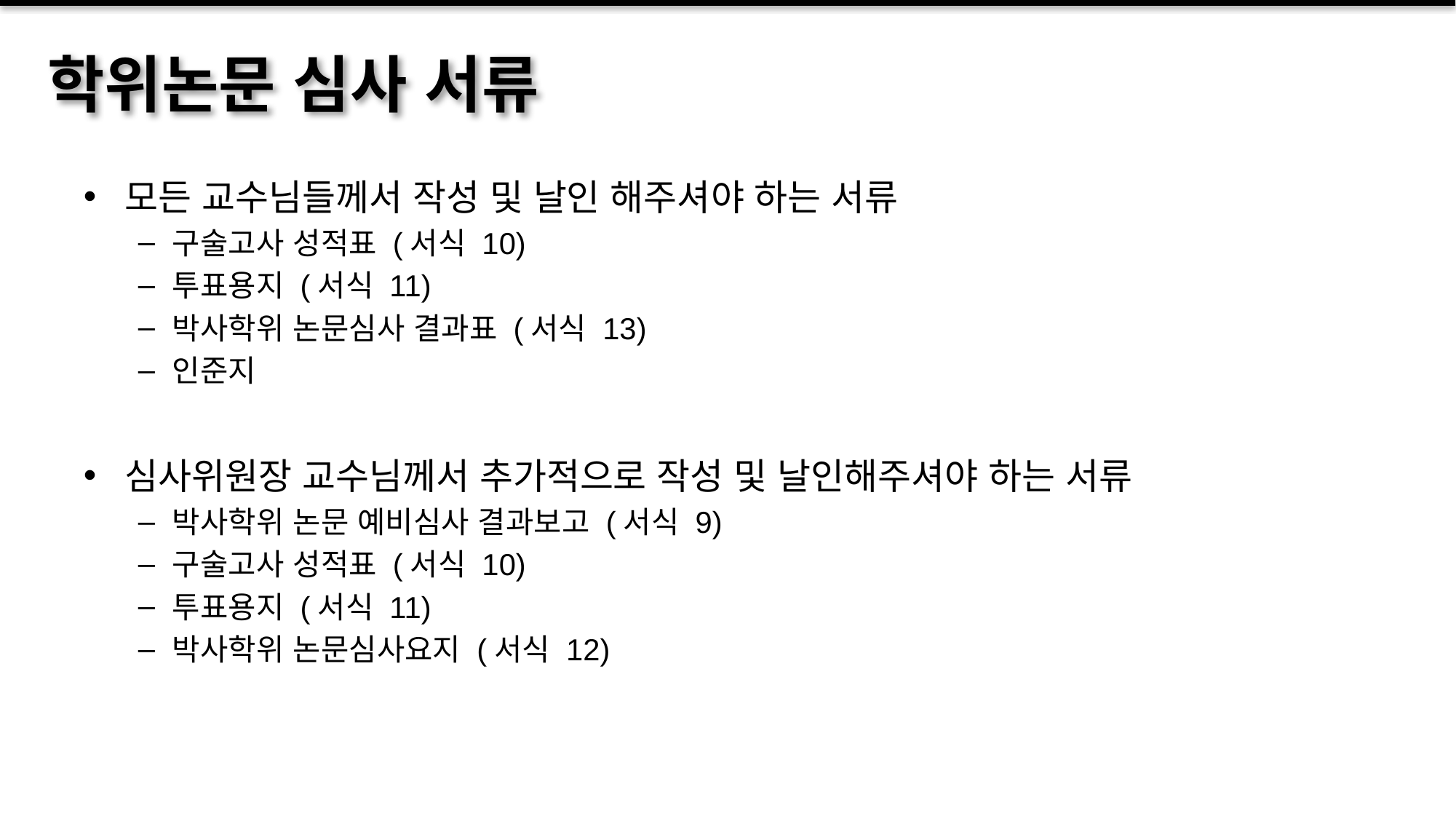

# 학위논문 심사 서류
모든 교수님들께서 작성 및 날인 해주셔야 하는 서류
구술고사 성적표 (서식 10)
투표용지 (서식 11)
박사학위 논문심사 결과표 (서식 13)
인준지

심사위원장 교수님께서 추가적으로 작성 및 날인해주셔야 하는 서류
박사학위 논문 예비심사 결과보고 (서식 9)
구술고사 성적표 (서식 10)
투표용지 (서식 11)
박사학위 논문심사요지 (서식 12)